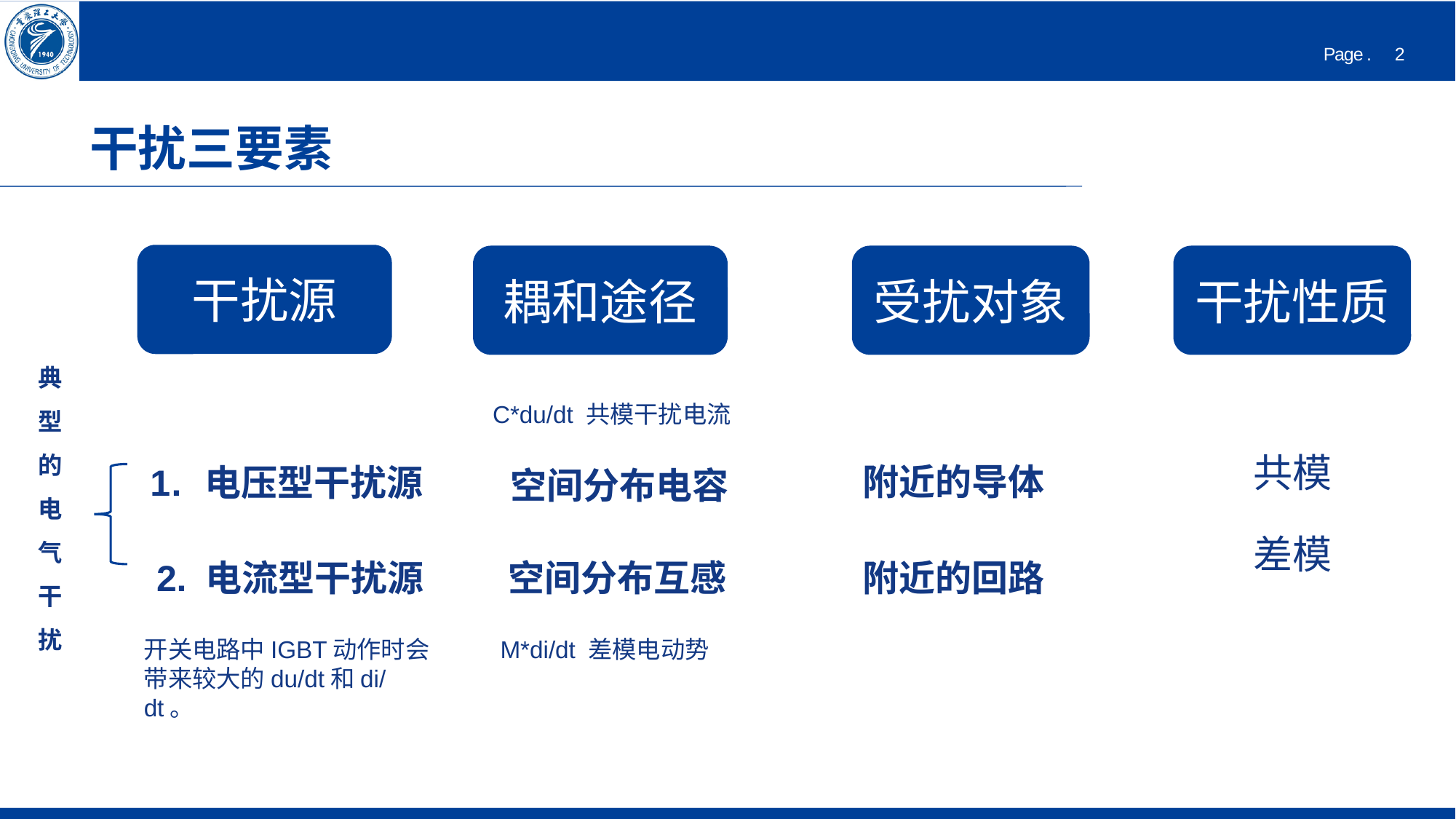

# 干扰三要素

干扰源
耦和途径
受扰对象
干扰性质
典型的电气干扰
C*du/dt 共模干扰电流
附近的导体
电压型干扰源
空间分布电容
共模

2. 电流型干扰源
空间分布互感
附近的回路
差模
M*di/dt 差模电动势
开关电路中IGBT动作时会带来较大的du/dt和di/dt。